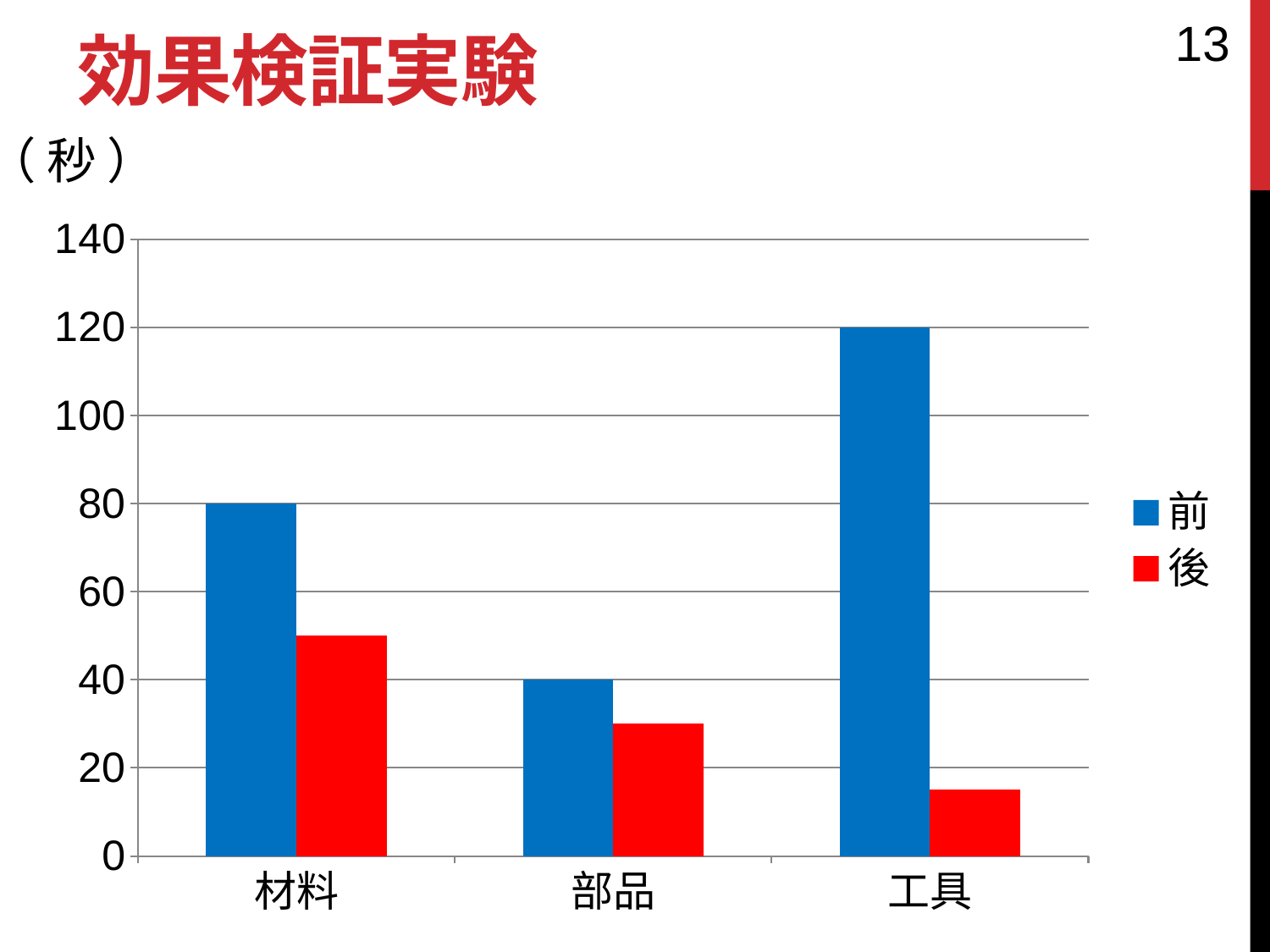

13
# 効果検証実験
（ 秒 ）

### Chart

| Category | 前 | 後 |
|---|---|---|
| 材料 | 80.0 | 50.0 |
| 部品 | 40.0 | 30.0 |
| 工具 | 120.0 | 15.0 |